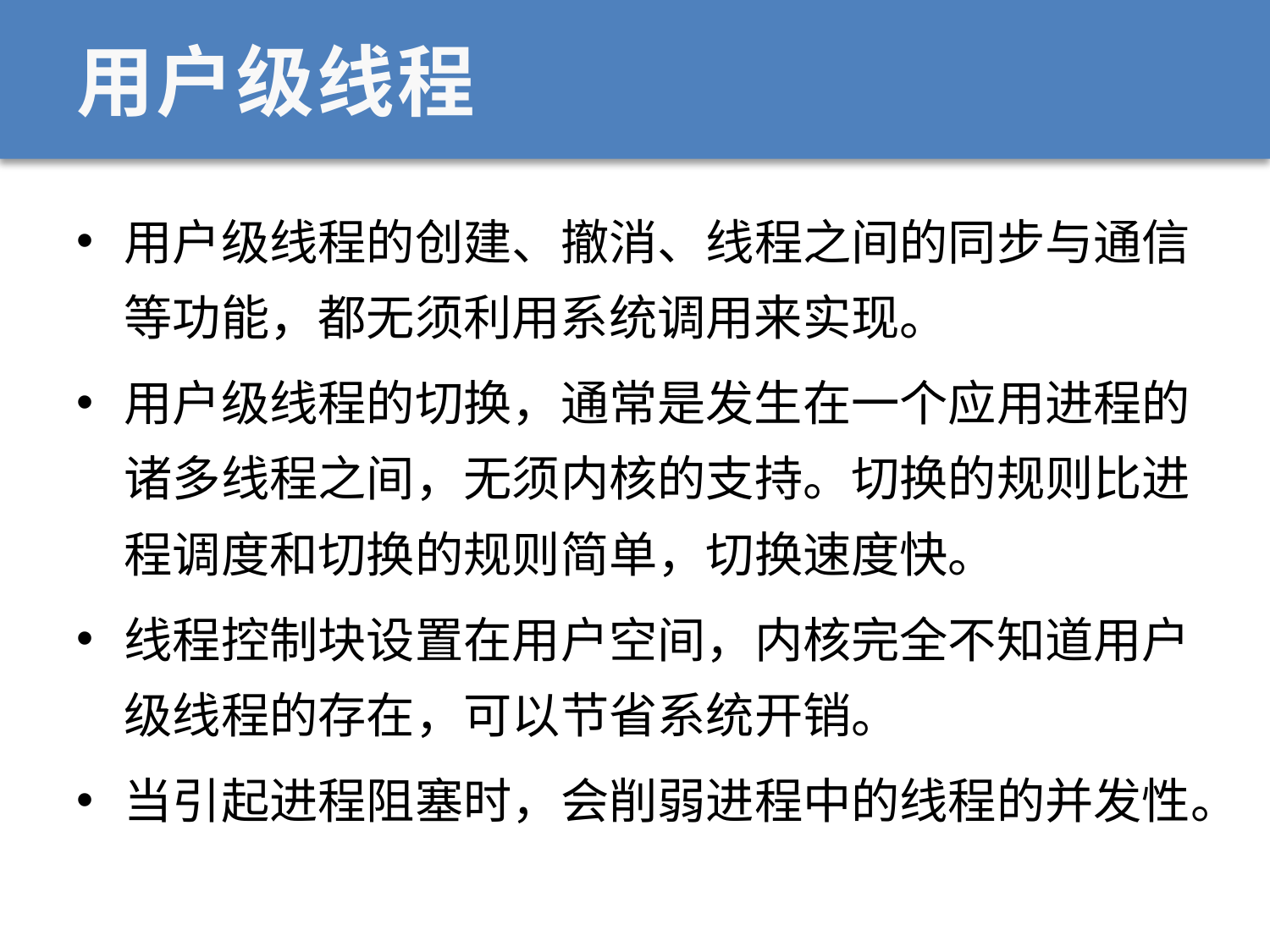

# 用户级线程
用户级线程的创建、撤消、线程之间的同步与通信等功能，都无须利用系统调用来实现。
用户级线程的切换，通常是发生在一个应用进程的诸多线程之间，无须内核的支持。切换的规则比进程调度和切换的规则简单，切换速度快。
线程控制块设置在用户空间，内核完全不知道用户级线程的存在，可以节省系统开销。
当引起进程阻塞时，会削弱进程中的线程的并发性。